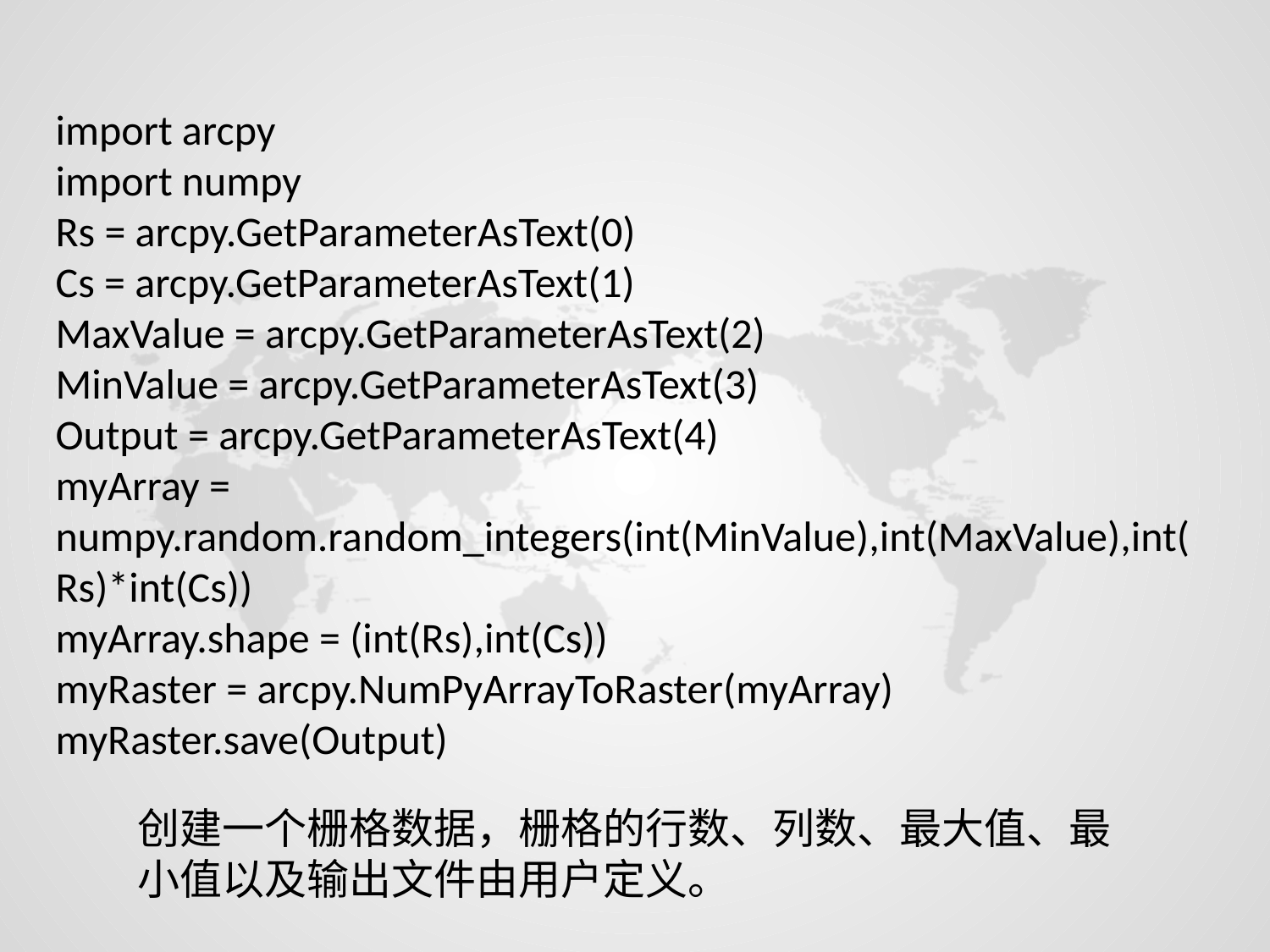

import arcpy
import numpy
Rs = arcpy.GetParameterAsText(0)
Cs = arcpy.GetParameterAsText(1)
MaxValue = arcpy.GetParameterAsText(2)
MinValue = arcpy.GetParameterAsText(3)
Output = arcpy.GetParameterAsText(4)
myArray = numpy.random.random_integers(int(MinValue),int(MaxValue),int(Rs)*int(Cs))
myArray.shape = (int(Rs),int(Cs))
myRaster = arcpy.NumPyArrayToRaster(myArray)
myRaster.save(Output)
创建一个栅格数据，栅格的行数、列数、最大值、最小值以及输出文件由用户定义。